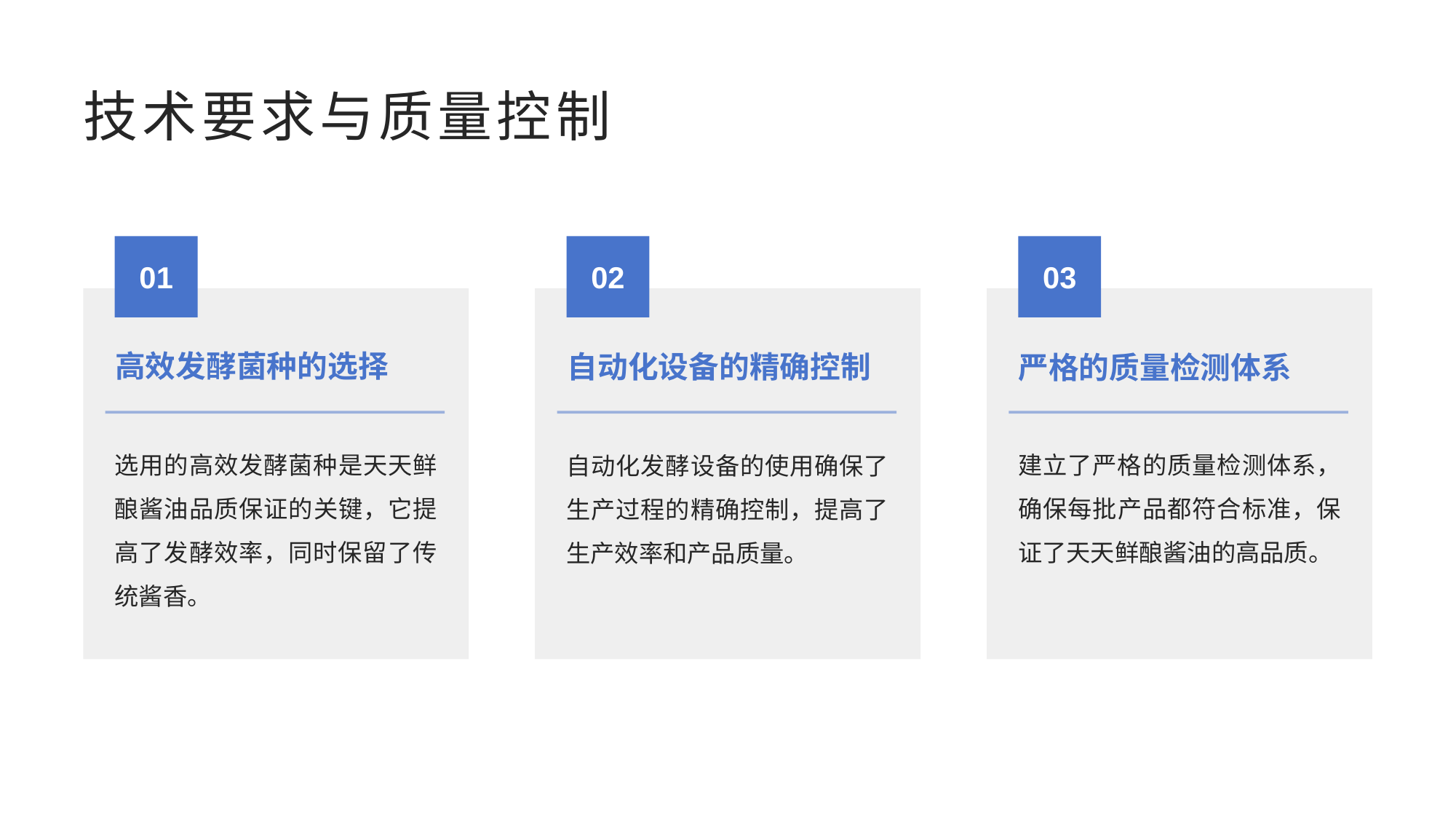

# 技术要求与质量控制
01
02
03

高效发酵菌种的选择
自动化设备的精确控制
严格的质量检测体系
选用的高效发酵菌种是天天鲜酿酱油品质保证的关键，它提高了发酵效率，同时保留了传统酱香。
建立了严格的质量检测体系，确保每批产品都符合标准，保证了天天鲜酿酱油的高品质。
自动化发酵设备的使用确保了生产过程的精确控制，提高了生产效率和产品质量。